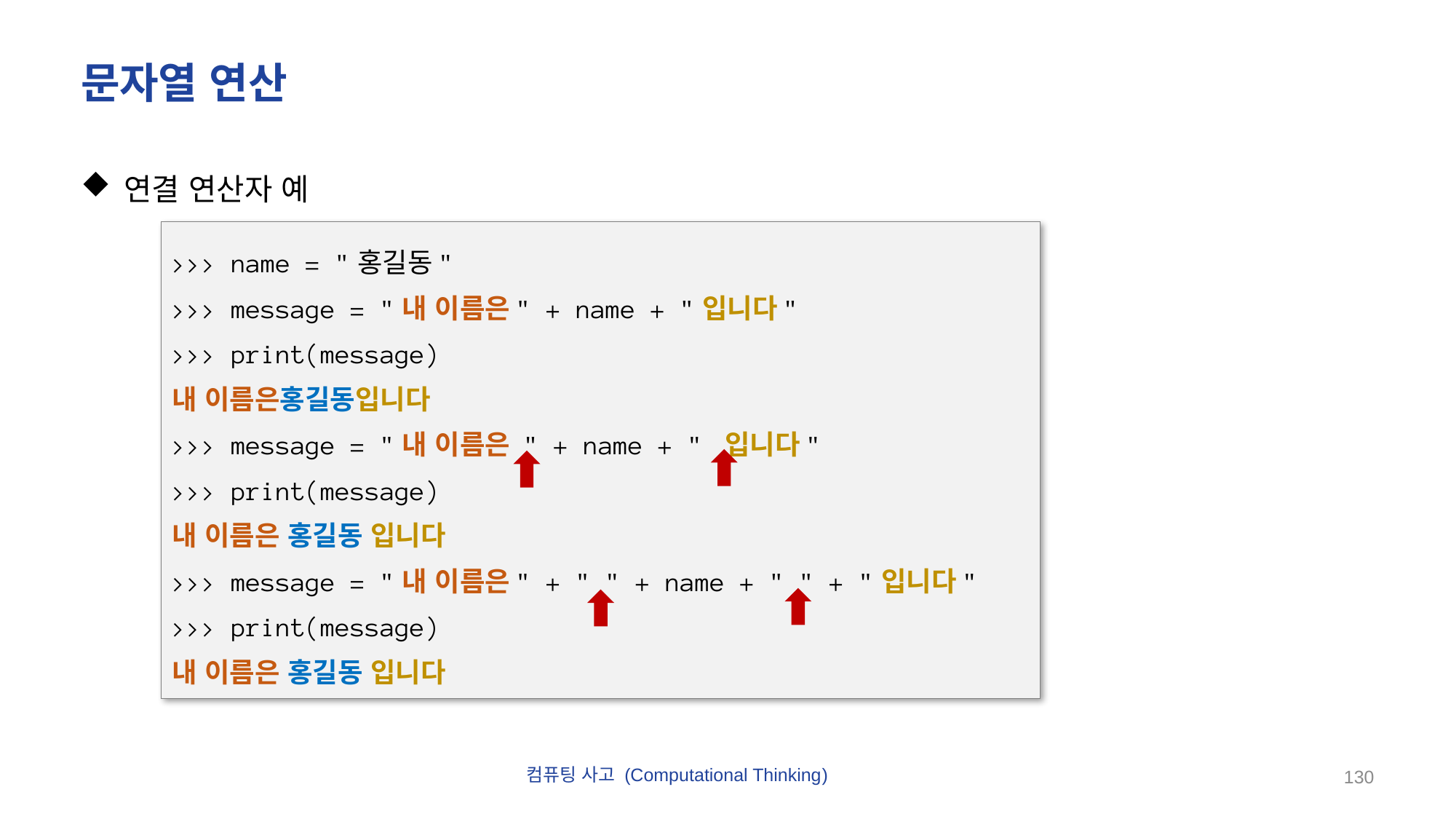

# 문자열 연산
연결 연산자 예
>>> name = "홍길동"
>>> message = "내 이름은" + name + "입니다"
>>> print(message)
내 이름은홍길동입니다
>>> message = "내 이름은 " + name + " 입니다"
>>> print(message)
내 이름은 홍길동 입니다
>>> message = "내 이름은" + " " + name + " " + "입니다"
>>> print(message)
내 이름은 홍길동 입니다